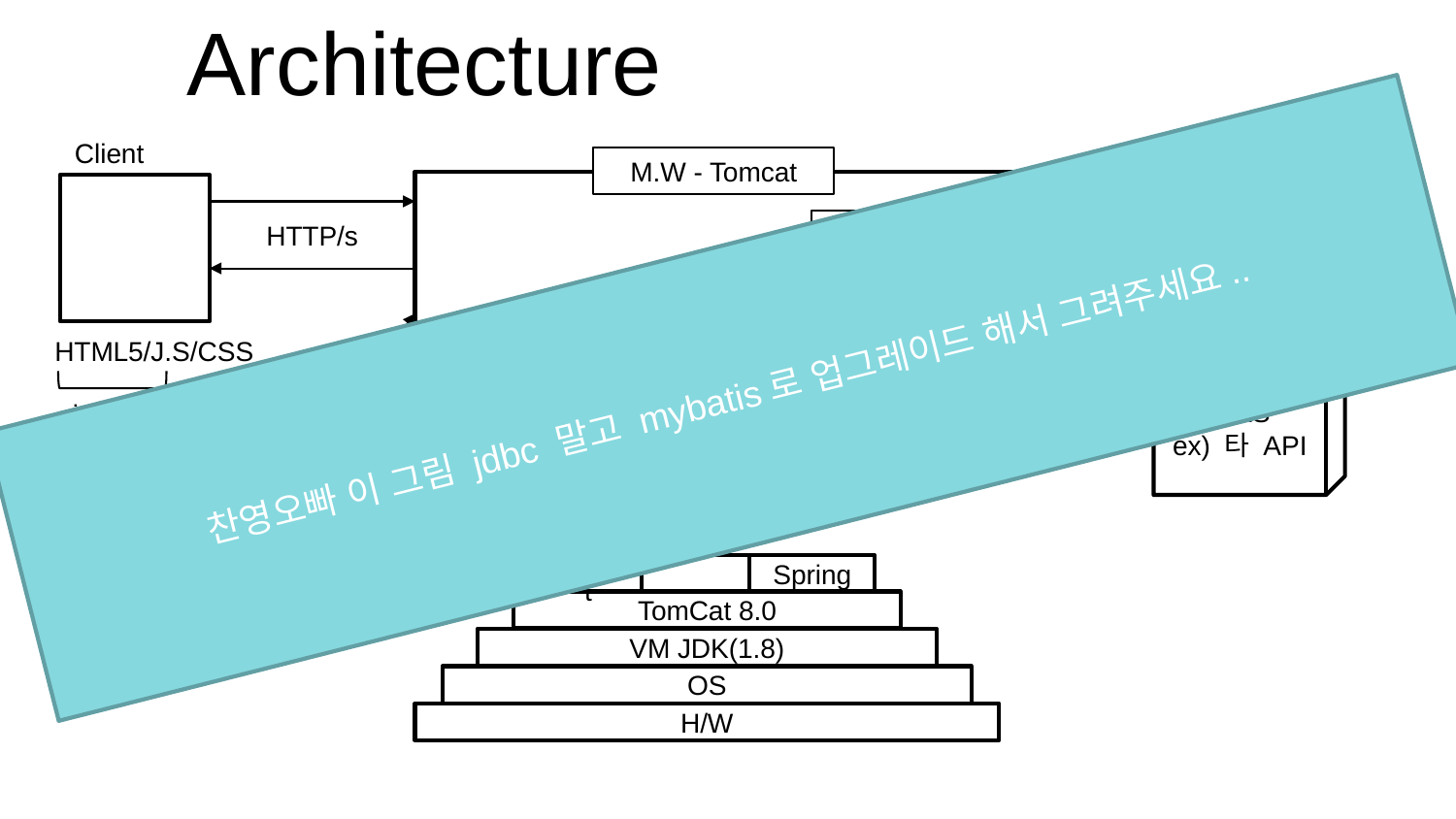

# Architecture
Client
M.W - Tomcat

DBMS
JDBC
DAO
HTTP/s

찬영오빠 이 그림 jdbc 말고 mybatis로 업그레이드 해서 그려주세요..

HTML5/J.S/CSS
WAS
ex) 타 API
https
JavaBean

jQuery
Android?

Servlet

Spring
TomCat 8.0
VM JDK(1.8)
OS
H/W